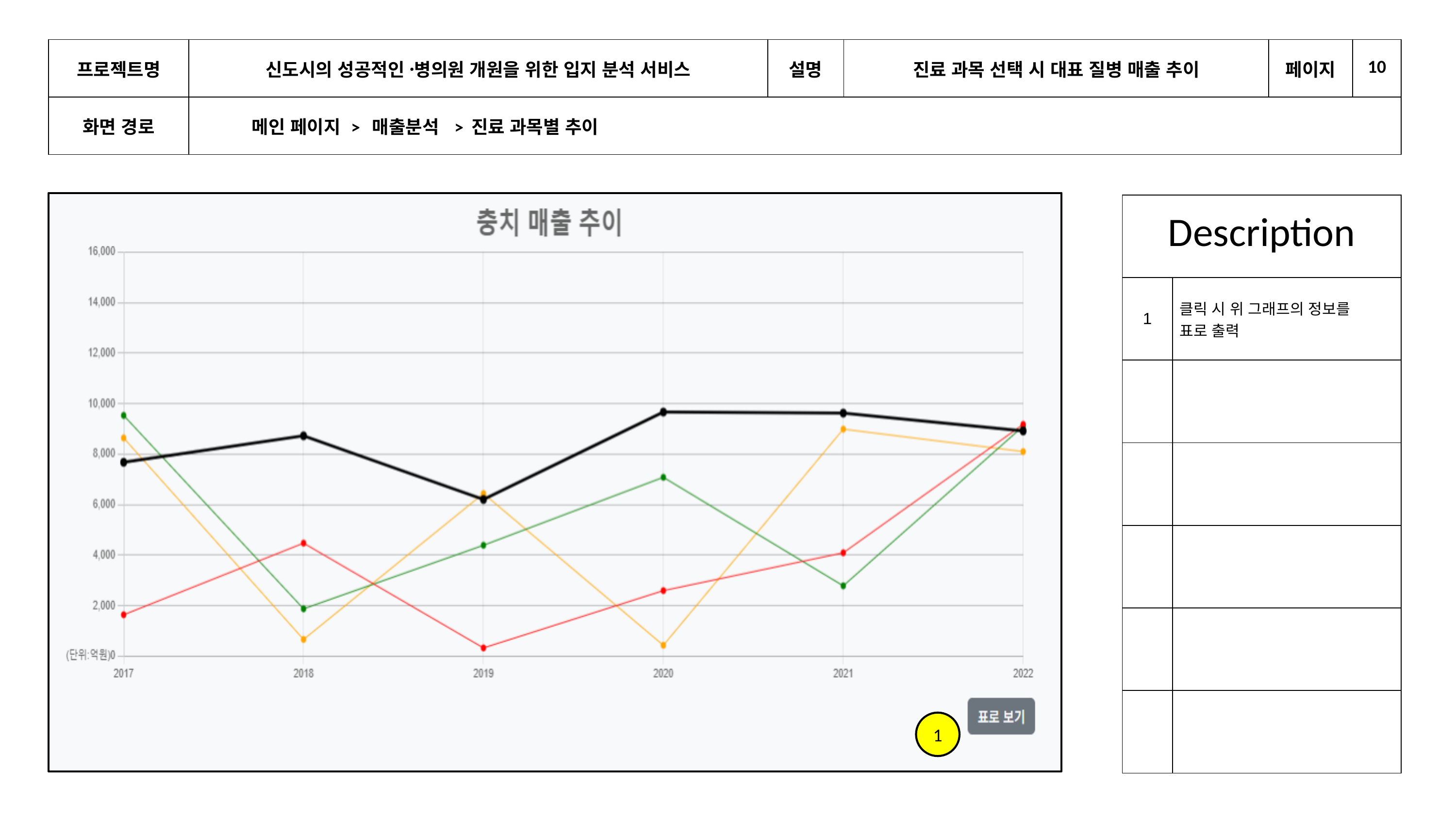

| 프로젝트명 | 신도시의 성공적인 병〮의원 개원을 위한 입지 분석 서비스 | 설명 | 진료 과목 선택 시 대표 질병 매출 추이 | 페이지 | 10 |
| --- | --- | --- | --- | --- | --- |
| 화면 경로 | 메인 페이지 > 매출분석 > 진료 과목별 추이 |  |  |  |  |

| Description |  |
| --- | --- |
| 1 | 클릭 시 위 그래프의 정보를 표로 출력 |
|  |  |
|  |  |
|  |  |
|  |  |
|  |  |
1